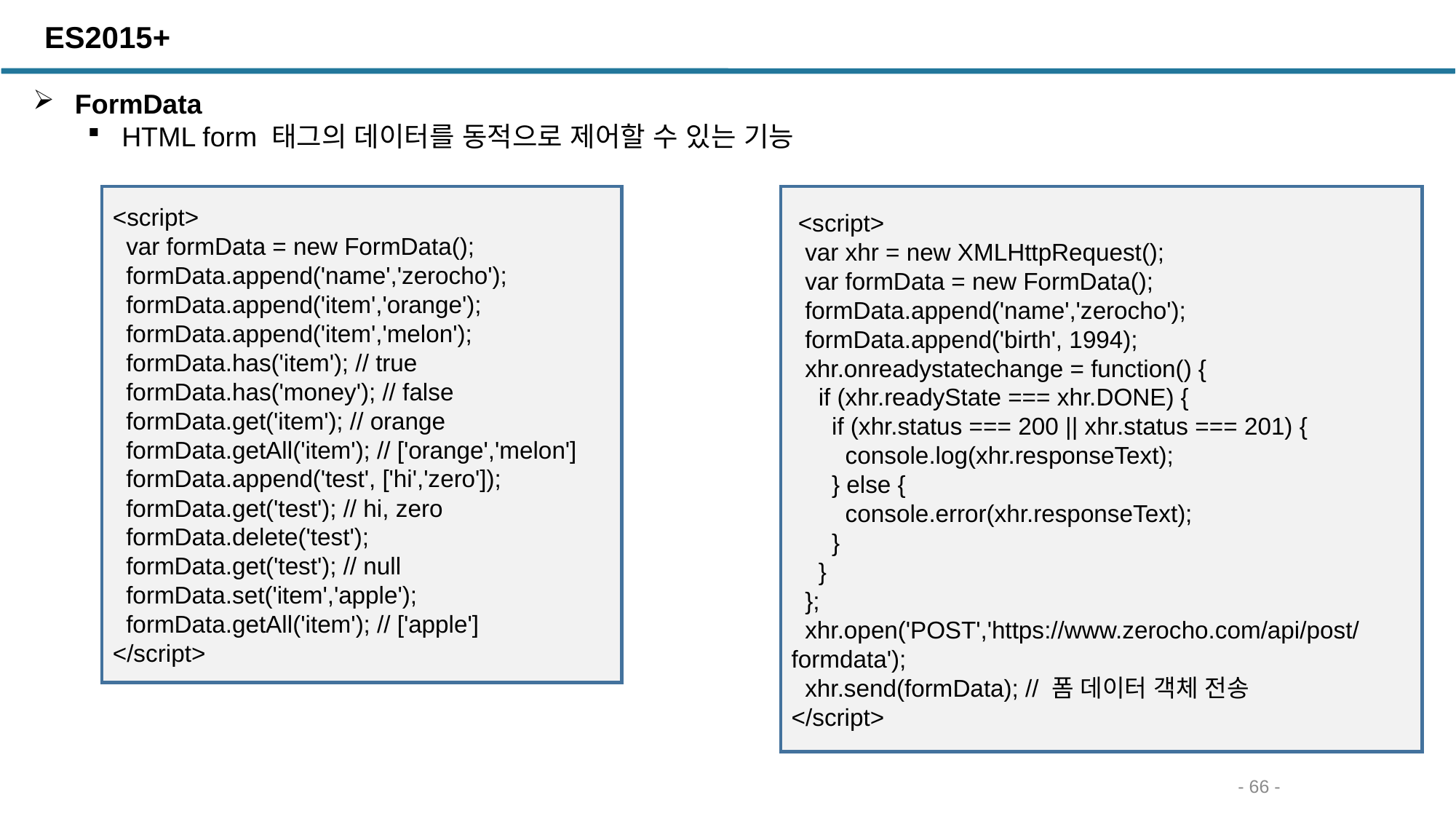

ES2015+
 FormData
HTML form 태그의 데이터를 동적으로 제어할 수 있는 기능
<script>
  var formData = new FormData();
  formData.append('name','zerocho');
  formData.append('item','orange');
  formData.append('item','melon');
  formData.has('item'); // true
  formData.has('money'); // false
  formData.get('item'); // orange
  formData.getAll('item'); // ['orange','melon']
  formData.append('test', ['hi','zero']);
  formData.get('test'); // hi, zero
  formData.delete('test');
  formData.get('test'); // null
  formData.set('item','apple');
  formData.getAll('item'); // ['apple']
</script>
 <script>
  var xhr = new XMLHttpRequest();
  var formData = new FormData();
  formData.append('name','zerocho');
  formData.append('birth', 1994);
  xhr.onreadystatechange = function() {
    if (xhr.readyState === xhr.DONE) {
      if (xhr.status === 200 || xhr.status === 201) {
        console.log(xhr.responseText);
      } else {
        console.error(xhr.responseText);
      }
    }
  };
  xhr.open('POST','https://www.zerocho.com/api/post/formdata');
  xhr.send(formData); // 폼 데이터 객체 전송
</script>
- 66 -